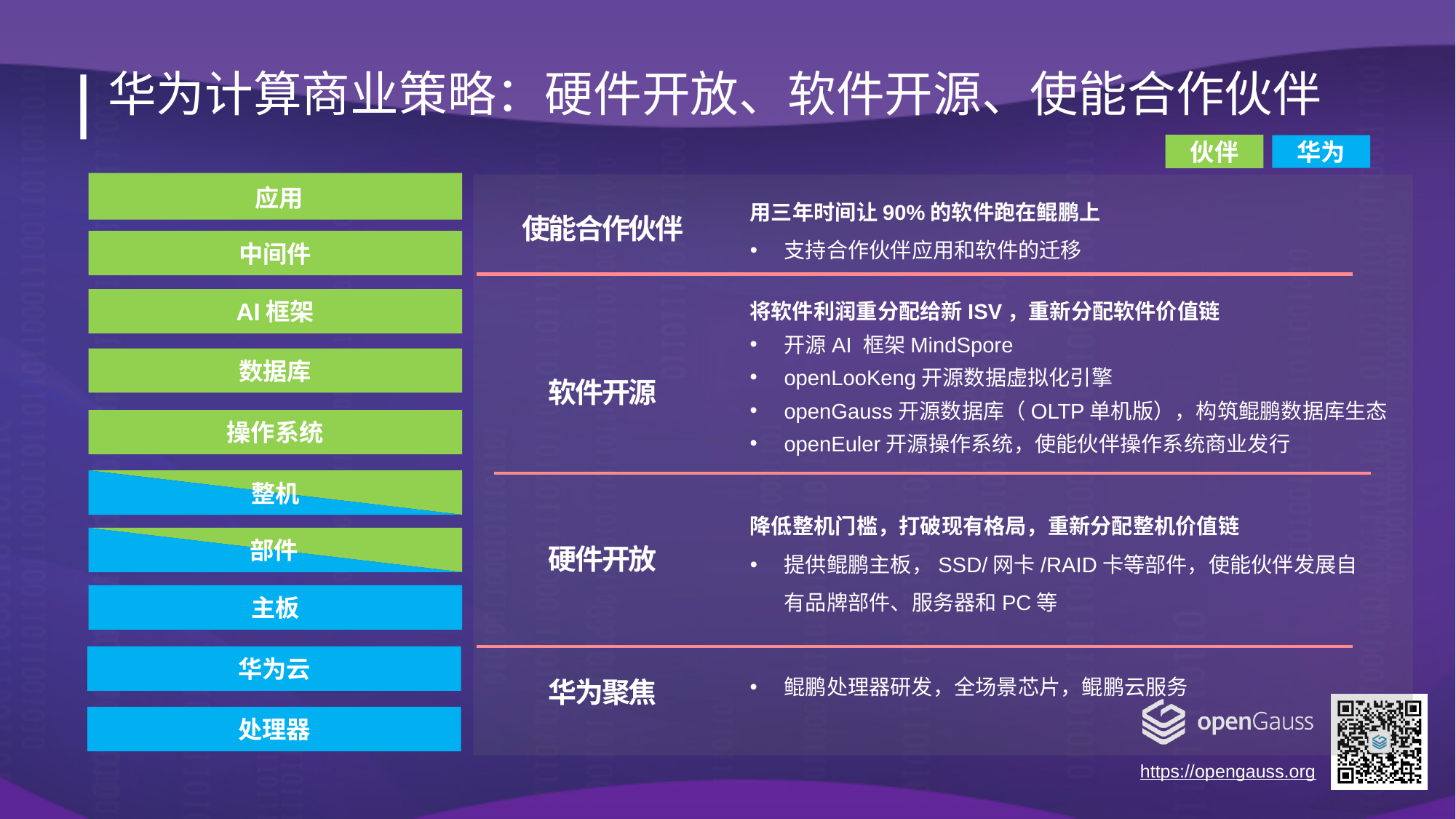

华为计算商业策略：硬件开放、软件开源、使能合作伙伴
华为
伙伴

应用

用三年时间让90%的软件跑在鲲鹏上
支持合作伙伴应用和软件的迁移
使能合作伙伴
中间件

将软件利润重分配给新ISV，重新分配软件价值链
开源AI 框架MindSpore
openLooKeng开源数据虚拟化引擎
openGauss开源数据库（OLTP单机版），构筑鲲鹏数据库生态
openEuler开源操作系统，使能伙伴操作系统商业发行
软件开源
AI框架

数据库

操作系统

整机

降低整机门槛，打破现有格局，重新分配整机价值链
提供鲲鹏主板，SSD/网卡/RAID卡等部件，使能伙伴发展自有品牌部件、服务器和PC等
硬件开放
部件

主板

华为云

华为聚焦
鲲鹏处理器研发，全场景芯片，鲲鹏云服务
处理器